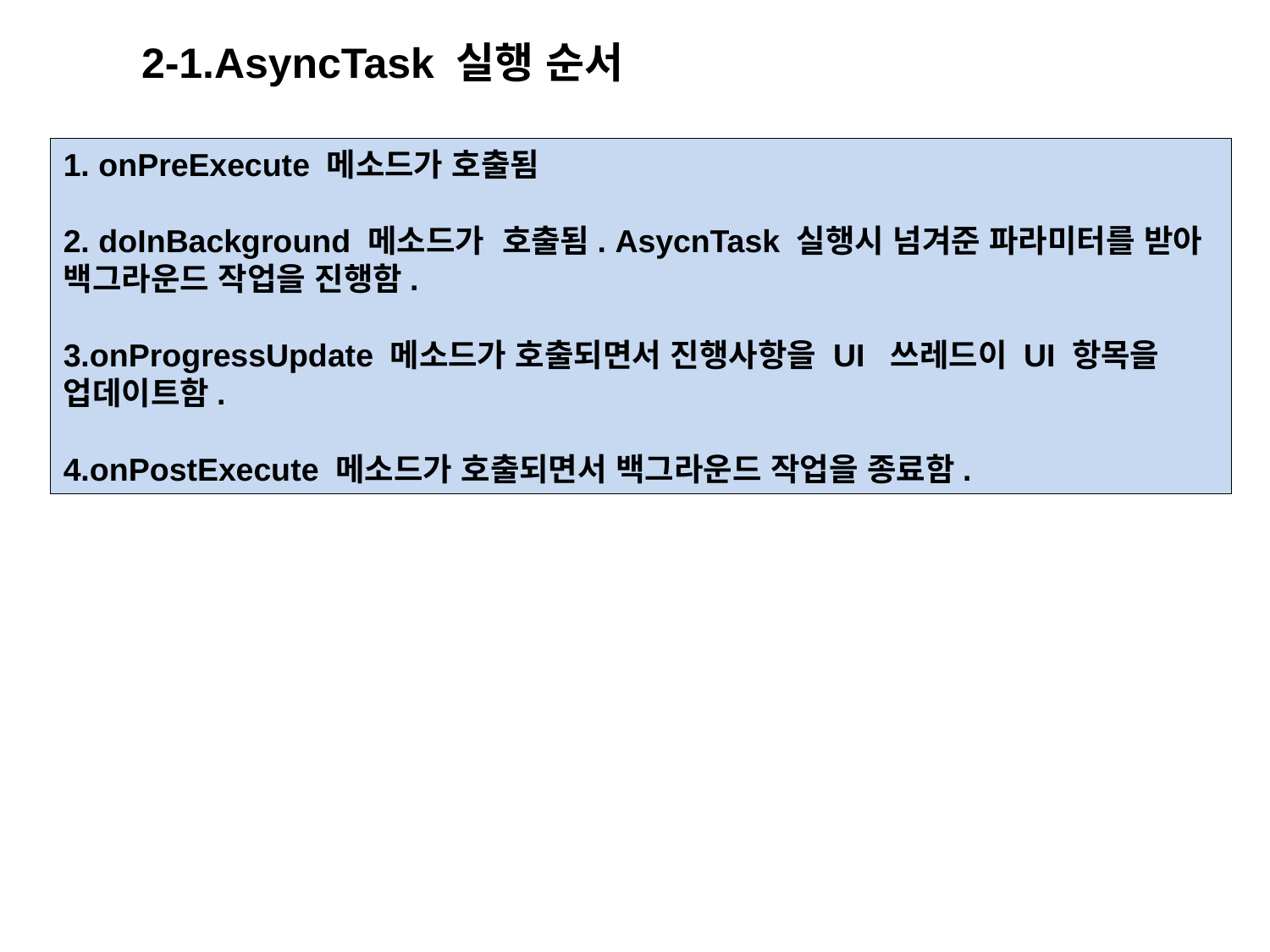

2-1.AsyncTask 실행 순서
1. onPreExecute 메소드가 호출됨

2. doInBackground 메소드가  호출됨. AsycnTask 실행시 넘겨준 파라미터를 받아 백그라운드 작업을 진행함.

3.onProgressUpdate 메소드가 호출되면서 진행사항을 UI  쓰레드이 UI 항목을 업데이트함.

4.onPostExecute 메소드가 호출되면서 백그라운드 작업을 종료함.